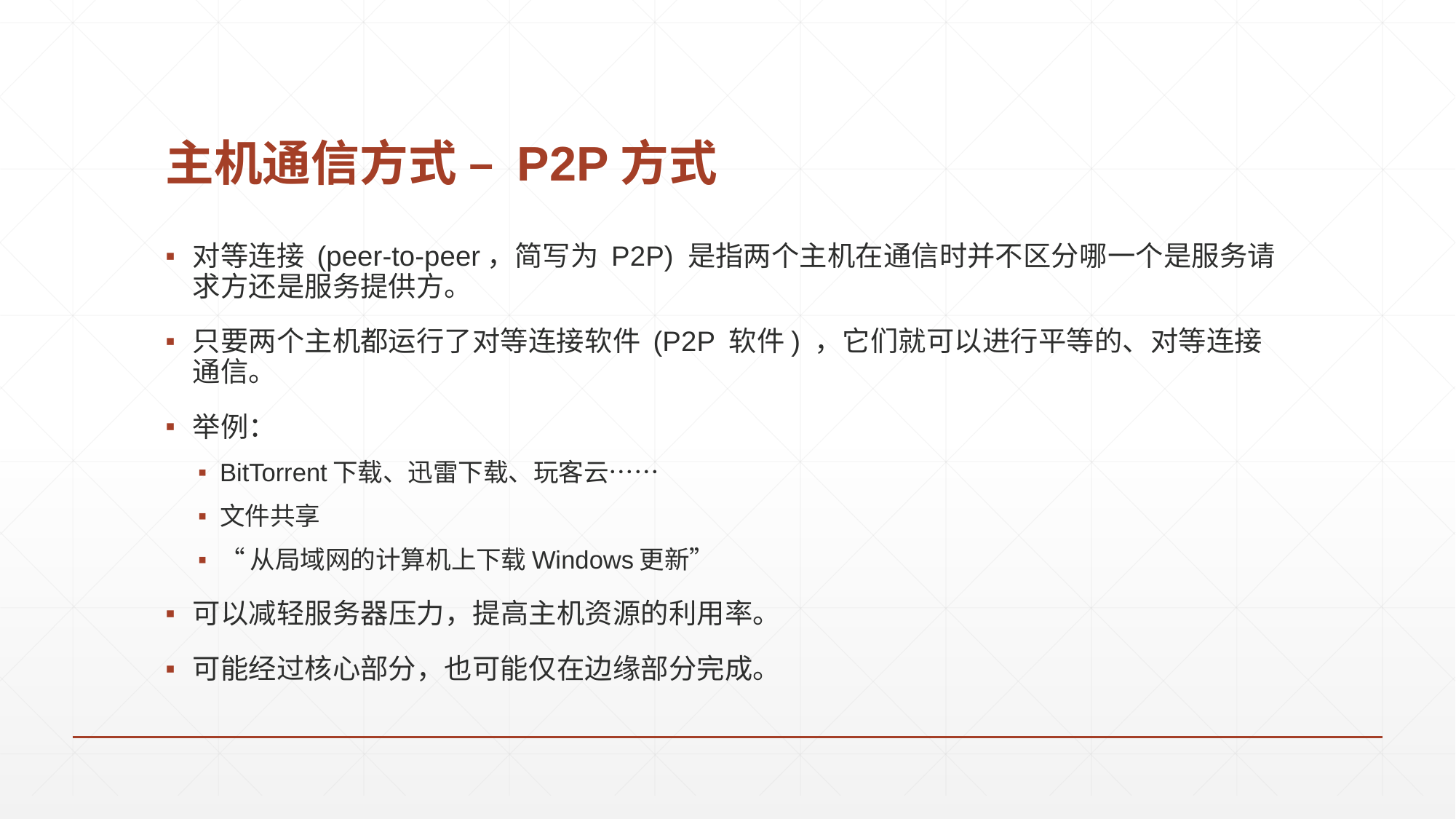

# 主机通信方式 – P2P方式
对等连接 (peer-to-peer，简写为 P2P) 是指两个主机在通信时并不区分哪一个是服务请求方还是服务提供方。
只要两个主机都运行了对等连接软件 (P2P 软件) ，它们就可以进行平等的、对等连接通信。
举例：
BitTorrent下载、迅雷下载、玩客云……
文件共享
“从局域网的计算机上下载Windows更新”
可以减轻服务器压力，提高主机资源的利用率。
可能经过核心部分，也可能仅在边缘部分完成。